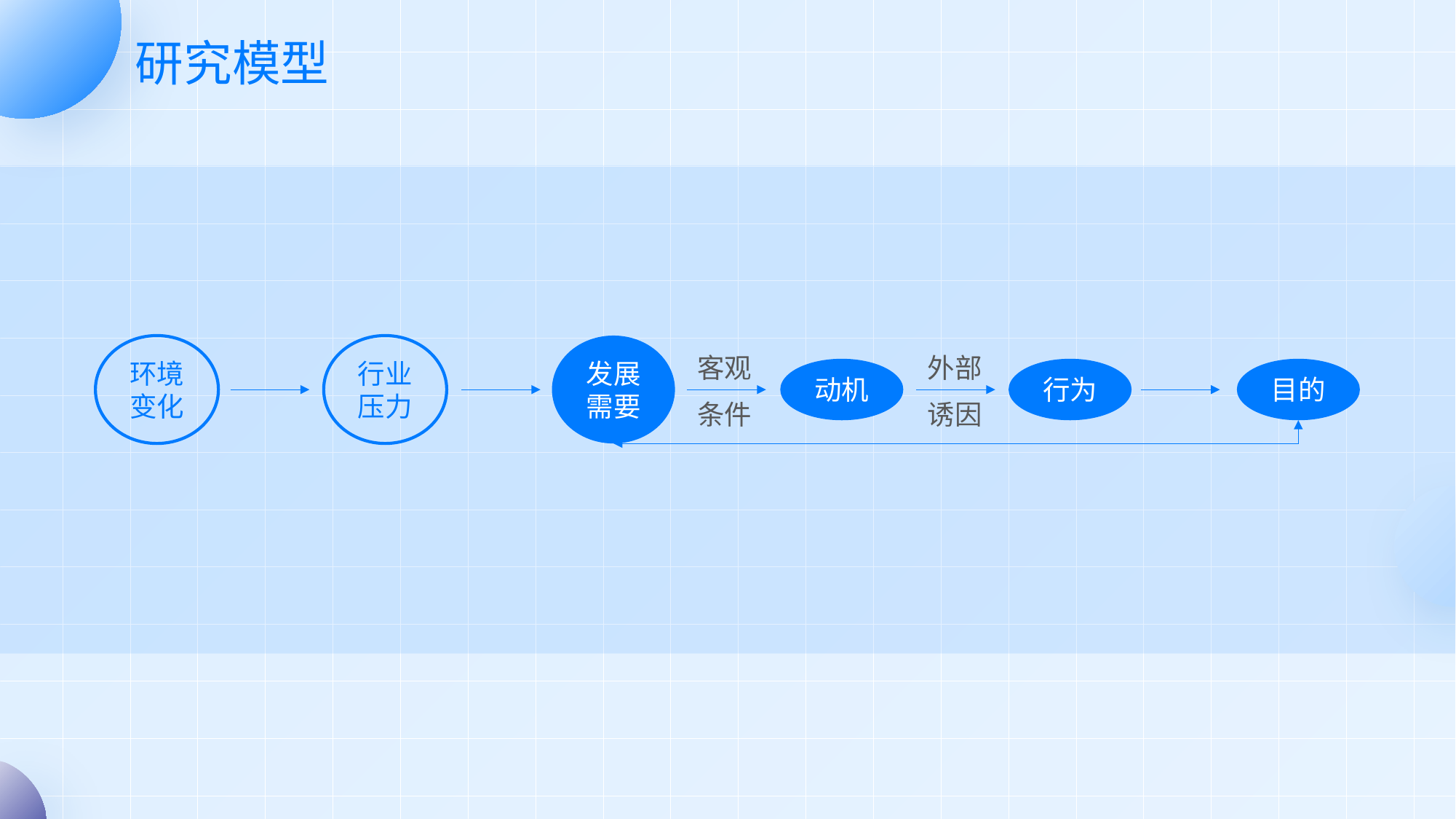

# 研究模型
环境
变化
行业
压力
发展
需要
动机
行为
目的
客观
外部
条件
诱因